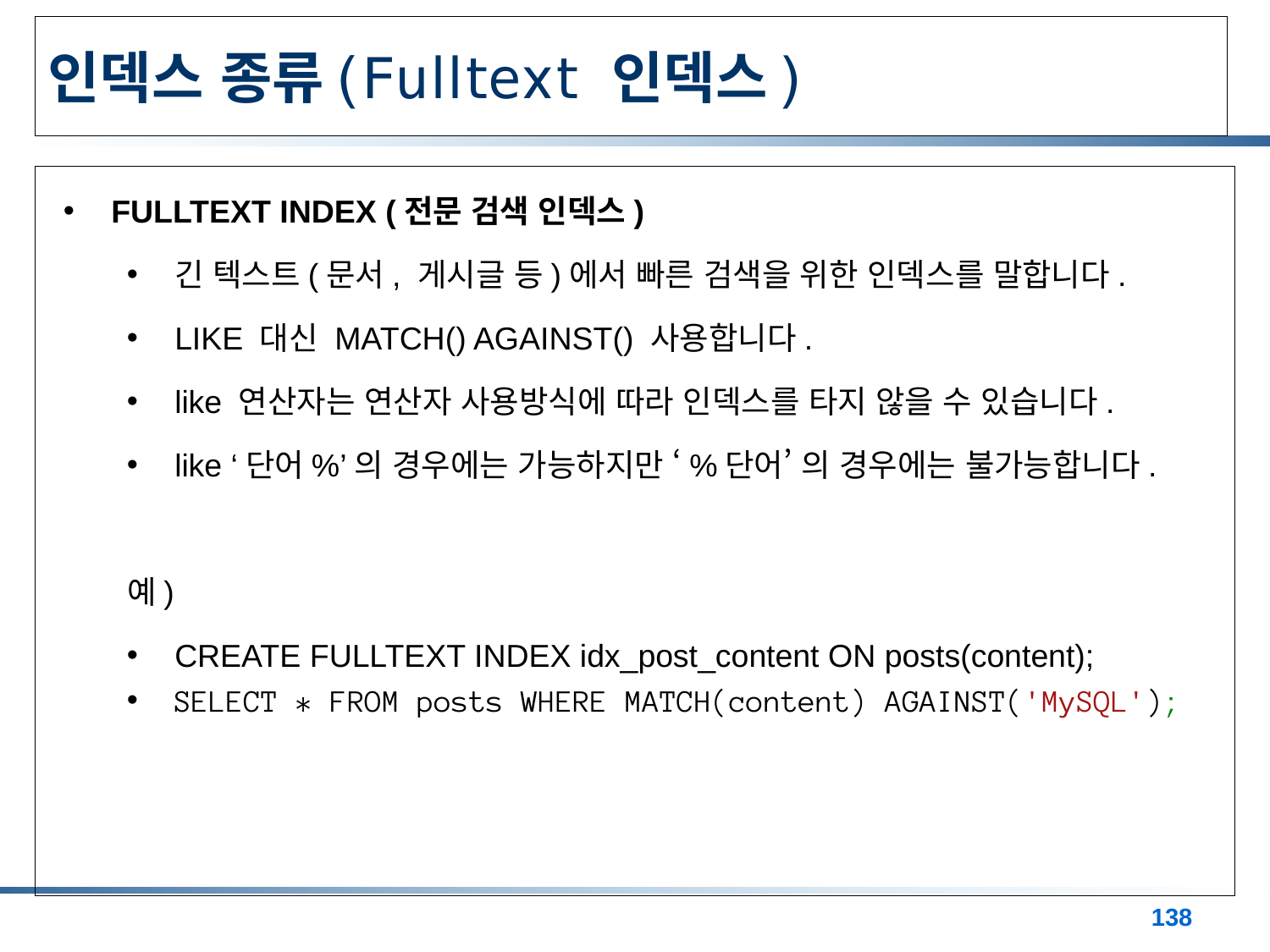

# 인덱스 종류(Fulltext 인덱스)
FULLTEXT INDEX (전문 검색 인덱스)
긴 텍스트(문서, 게시글 등)에서 빠른 검색을 위한 인덱스를 말합니다.
LIKE 대신 MATCH() AGAINST() 사용합니다.
like 연산자는 연산자 사용방식에 따라 인덱스를 타지 않을 수 있습니다.
like ‘단어%’의 경우에는 가능하지만 ‘%단어’ 의 경우에는 불가능합니다.

예)
CREATE FULLTEXT INDEX idx_post_content ON posts(content);
SELECT * FROM posts WHERE MATCH(content) AGAINST('MySQL');